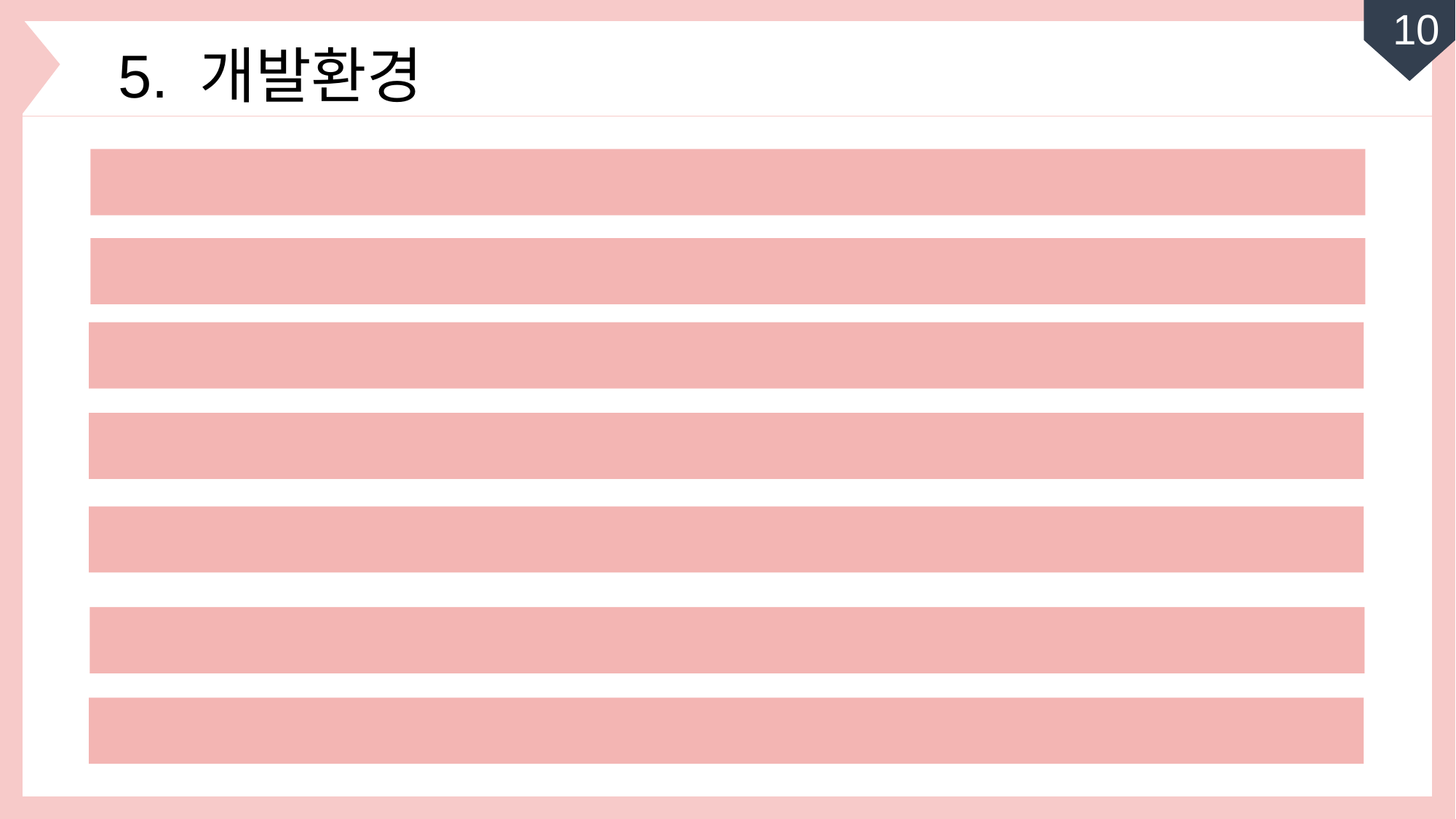

10

5. 개발환경

OpenCV 3.4.3
Python 3
Android Studio 3.1.4
MySQL 5.7.23
Eclipse EE IDE
Raspberrypi 4.14 or Google Cloud
Apach-tomcat-9.0.11